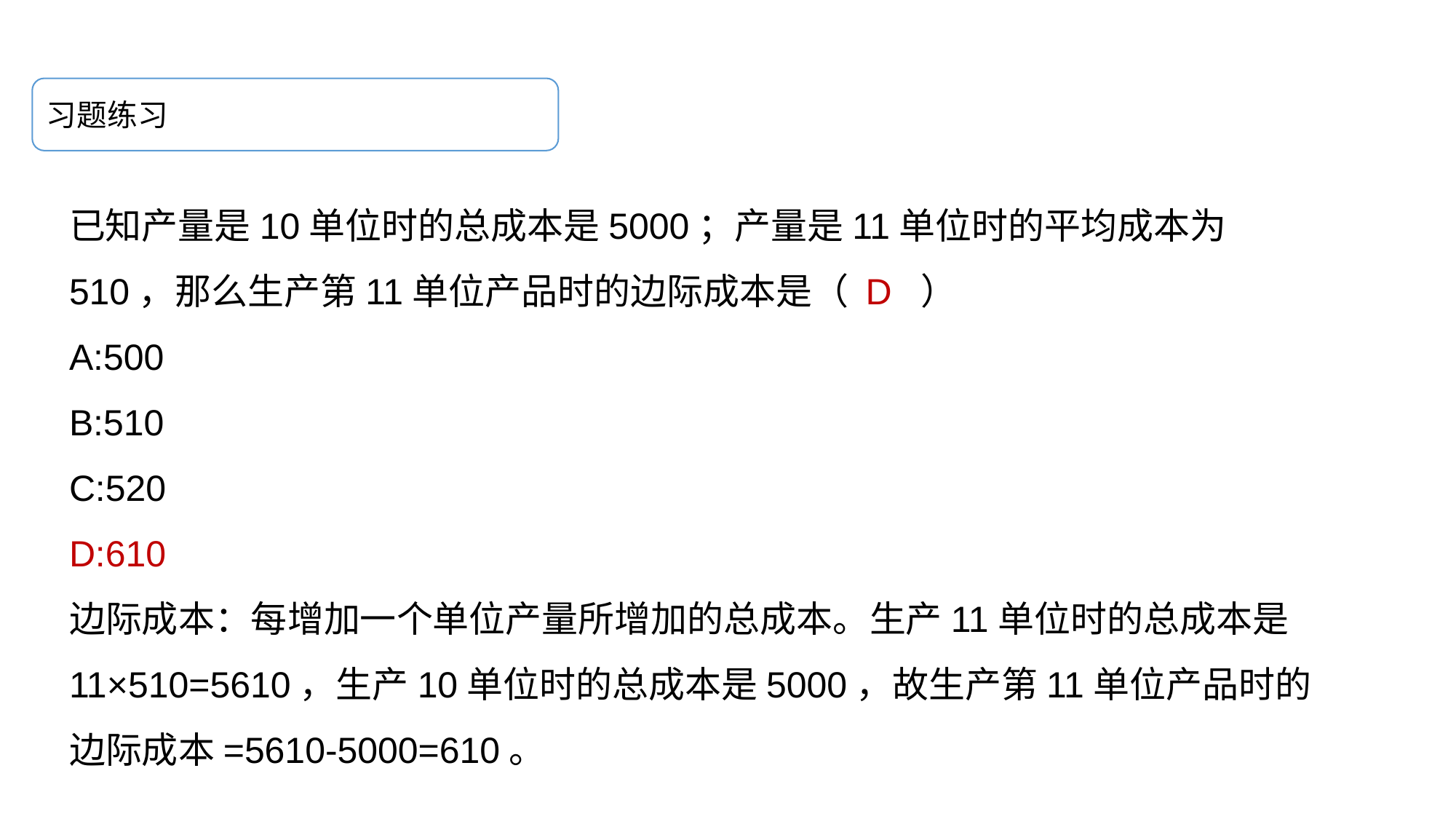

习题练习
已知产量是10单位时的总成本是5000；产量是11单位时的平均成本为510，那么生产第11单位产品时的边际成本是（ D  ）
A:500
B:510
C:520
D:610
边际成本：每增加一个单位产量所增加的总成本。生产11单位时的总成本是11×510=5610，生产10单位时的总成本是5000，故生产第11单位产品时的边际成本=5610-5000=610。